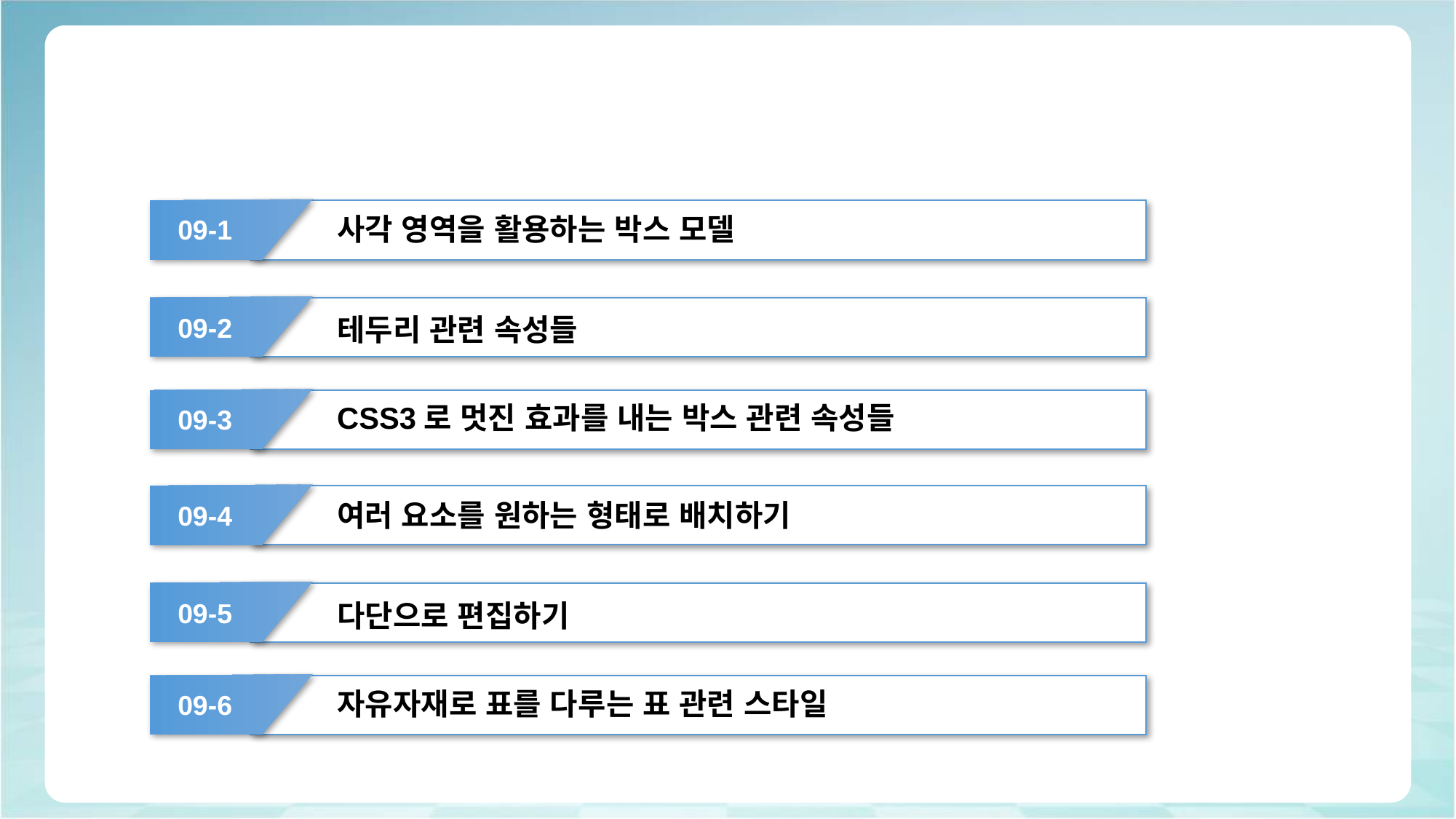

#
사각 영역을 활용하는 박스 모델
09-1
09-2
테두리 관련 속성들
CSS3로 멋진 효과를 내는 박스 관련 속성들
09-3
여러 요소를 원하는 형태로 배치하기
09-4
09-5
다단으로 편집하기
자유자재로 표를 다루는 표 관련 스타일
09-6